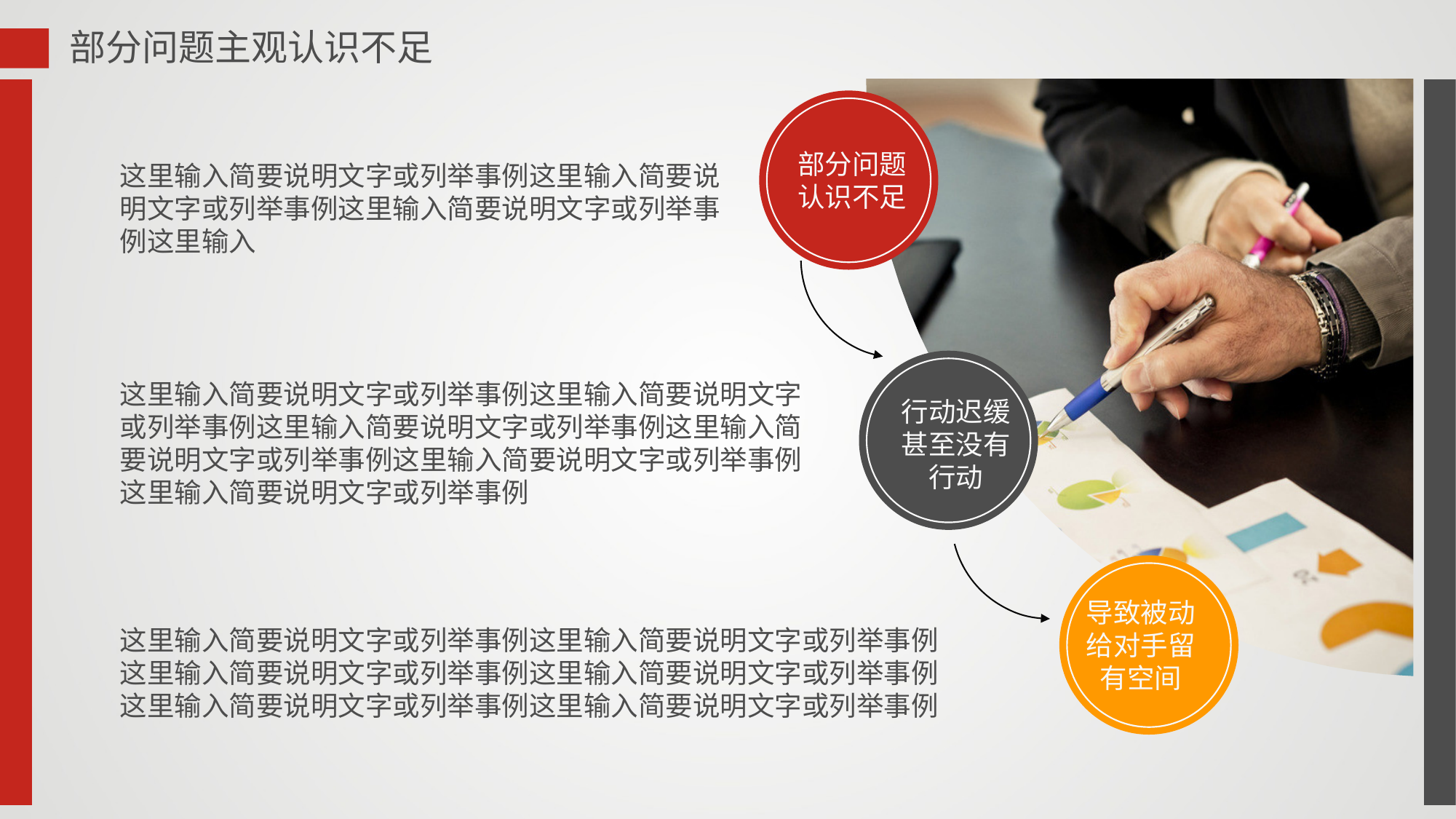

部分问题主观认识不足

部分问题认识不足
这里输入简要说明文字或列举事例这里输入简要说明文字或列举事例这里输入简要说明文字或列举事例这里输入

这里输入简要说明文字或列举事例这里输入简要说明文字或列举事例这里输入简要说明文字或列举事例这里输入简要说明文字或列举事例这里输入简要说明文字或列举事例这里输入简要说明文字或列举事例
行动迟缓甚至没有行动

导致被动给对手留有空间
这里输入简要说明文字或列举事例这里输入简要说明文字或列举事例
这里输入简要说明文字或列举事例这里输入简要说明文字或列举事例
这里输入简要说明文字或列举事例这里输入简要说明文字或列举事例